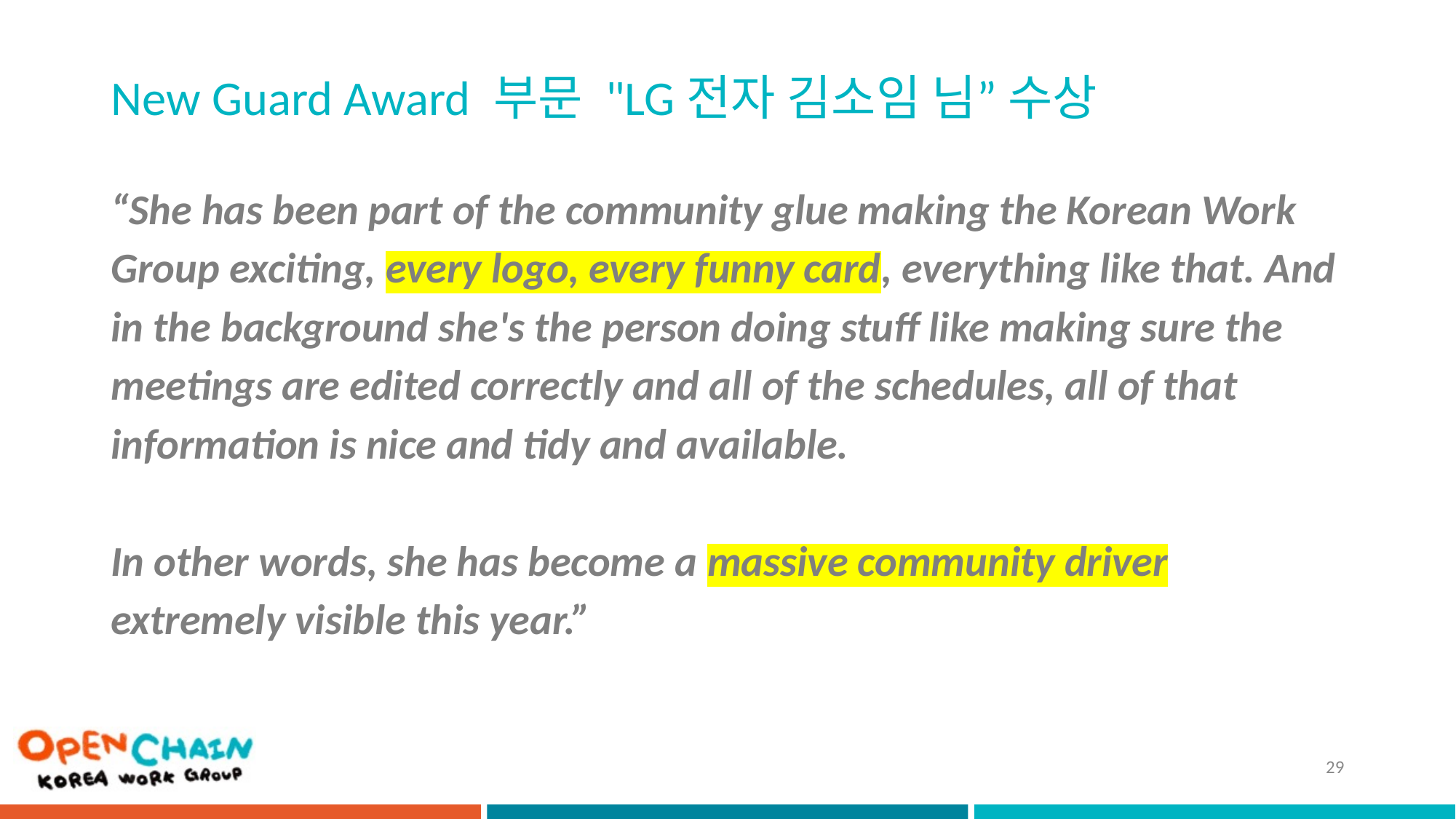

# New Guard Award 부문 "LG전자 김소임 님” 수상
“She has been part of the community glue making the Korean Work Group exciting, every logo, every funny card, everything like that. And in the background she's the person doing stuff like making sure the meetings are edited correctly and all of the schedules, all of that information is nice and tidy and available.

In other words, she has become a massive community driver extremely visible this year.”
29